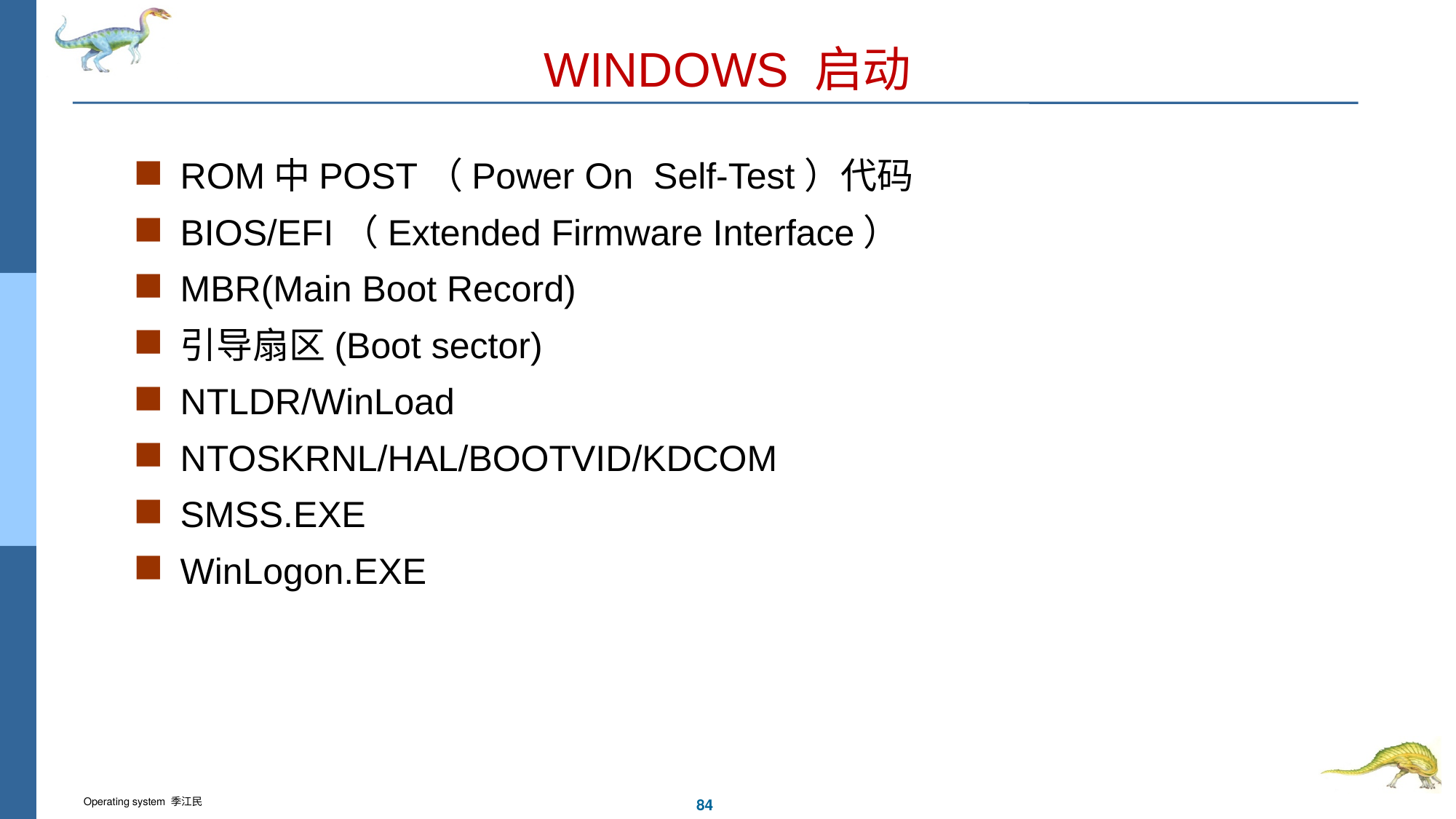

# WINDOWS 启动
ROM中POST（Power On  Self-Test）代码
BIOS/EFI（Extended Firmware Interface）
MBR(Main Boot Record)
引导扇区(Boot sector)
NTLDR/WinLoad
NTOSKRNL/HAL/BOOTVID/KDCOM
SMSS.EXE
WinLogon.EXE